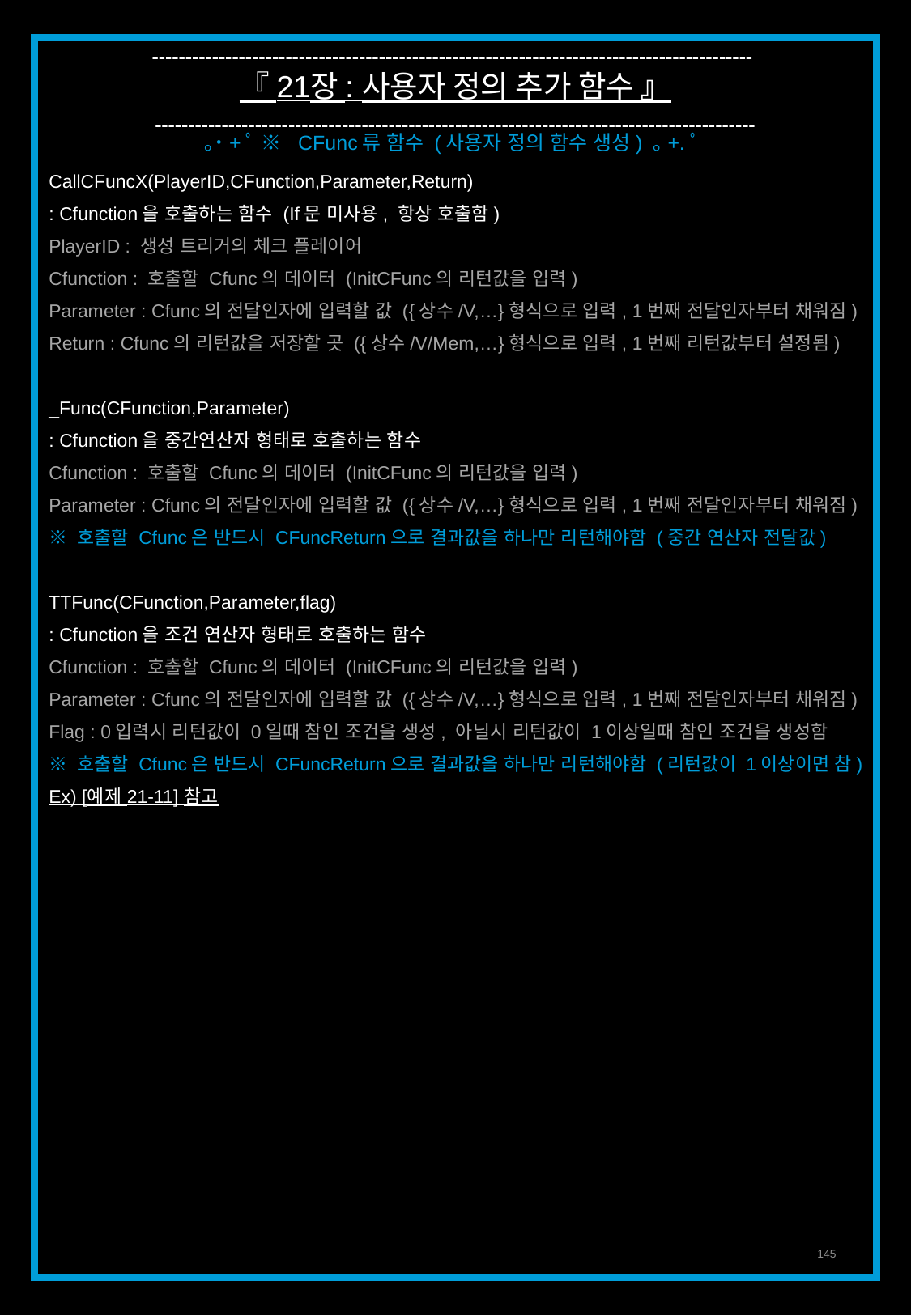

------------------------------------------------------------------------------------------
『 21장 : 사용자 정의 추가 함수 』
------------------------------------------------------------------------------------------

｡˙+ﾟ ※  CFunc류 함수 (사용자 정의 함수 생성) ｡+.ﾟ
CallCFuncX(PlayerID,CFunction,Parameter,Return)
: Cfunction을 호출하는 함수 (If문 미사용, 항상 호출함)
PlayerID : 생성 트리거의 체크 플레이어
Cfunction : 호출할 Cfunc의 데이터 (InitCFunc의 리턴값을 입력)
Parameter : Cfunc의 전달인자에 입력할 값 ({상수/V,…}형식으로 입력, 1번째 전달인자부터 채워짐)
Return : Cfunc의 리턴값을 저장할 곳 ({상수/V/Mem,…}형식으로 입력, 1번째 리턴값부터 설정됨)

_Func(CFunction,Parameter)
: Cfunction을 중간연산자 형태로 호출하는 함수
Cfunction : 호출할 Cfunc의 데이터 (InitCFunc의 리턴값을 입력)
Parameter : Cfunc의 전달인자에 입력할 값 ({상수/V,…}형식으로 입력, 1번째 전달인자부터 채워짐)
※ 호출할 Cfunc은 반드시 CFuncReturn으로 결과값을 하나만 리턴해야함 (중간 연산자 전달값)

TTFunc(CFunction,Parameter,flag)
: Cfunction을 조건 연산자 형태로 호출하는 함수
Cfunction : 호출할 Cfunc의 데이터 (InitCFunc의 리턴값을 입력)
Parameter : Cfunc의 전달인자에 입력할 값 ({상수/V,…}형식으로 입력, 1번째 전달인자부터 채워짐)
Flag : 0입력시 리턴값이 0일때 참인 조건을 생성, 아닐시 리턴값이 1이상일때 참인 조건을 생성함
※ 호출할 Cfunc은 반드시 CFuncReturn으로 결과값을 하나만 리턴해야함 (리턴값이 1이상이면 참)
Ex) [예제 21-11] 참고
145